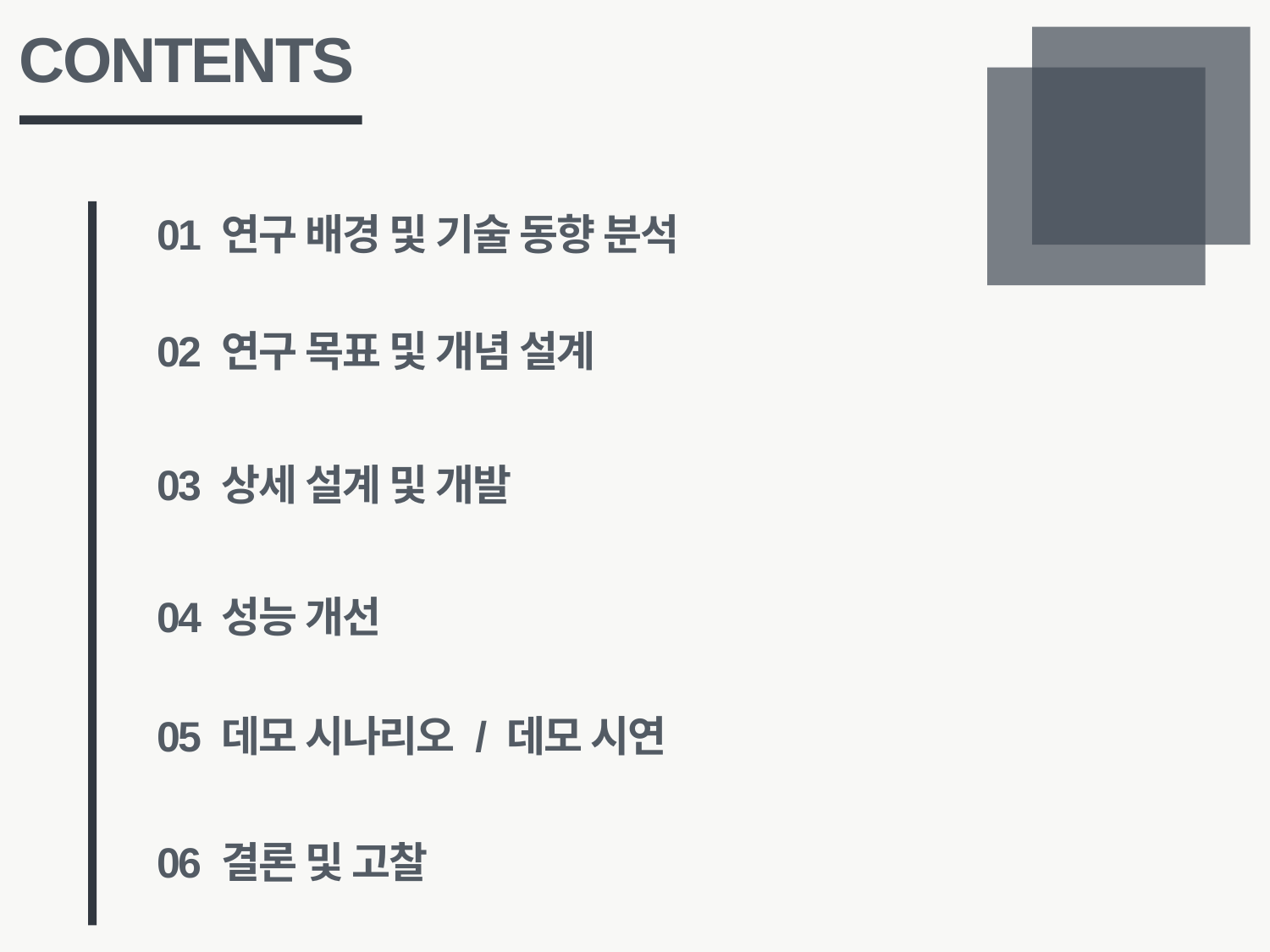

CONTENTS

01 연구 배경 및 기술 동향 분석
02 연구 목표 및 개념 설계
03 상세 설계 및 개발
04 성능 개선
05 데모 시나리오 / 데모 시연
06 결론 및 고찰